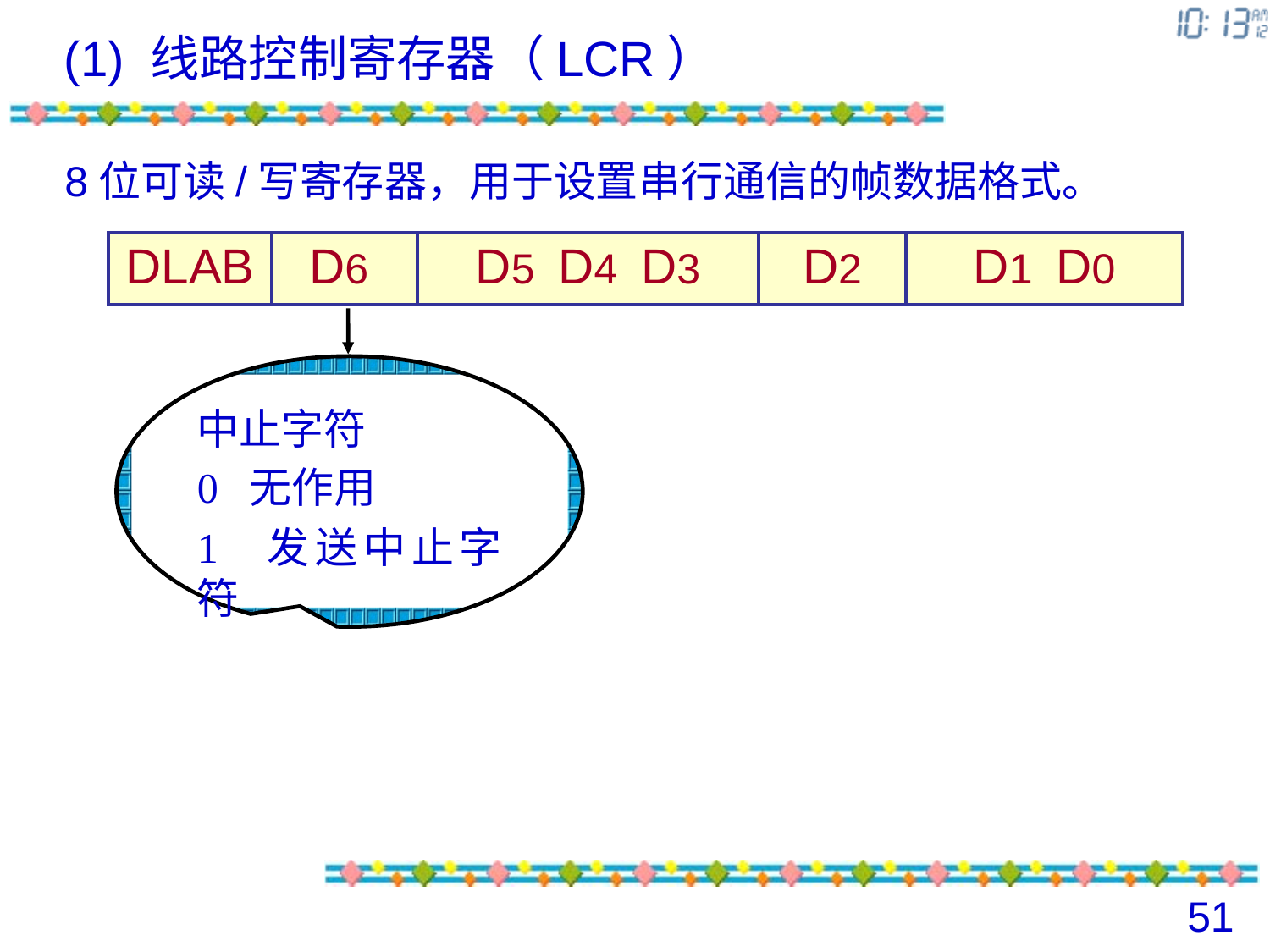

(1) 线路控制寄存器（LCR）
8位可读/写寄存器，用于设置串行通信的帧数据格式。
| DLAB | D6 | D5 D4 D3 | D2 | D1 D0 |
| --- | --- | --- | --- | --- |

中止字符
0  无作用
1  发送中止字符